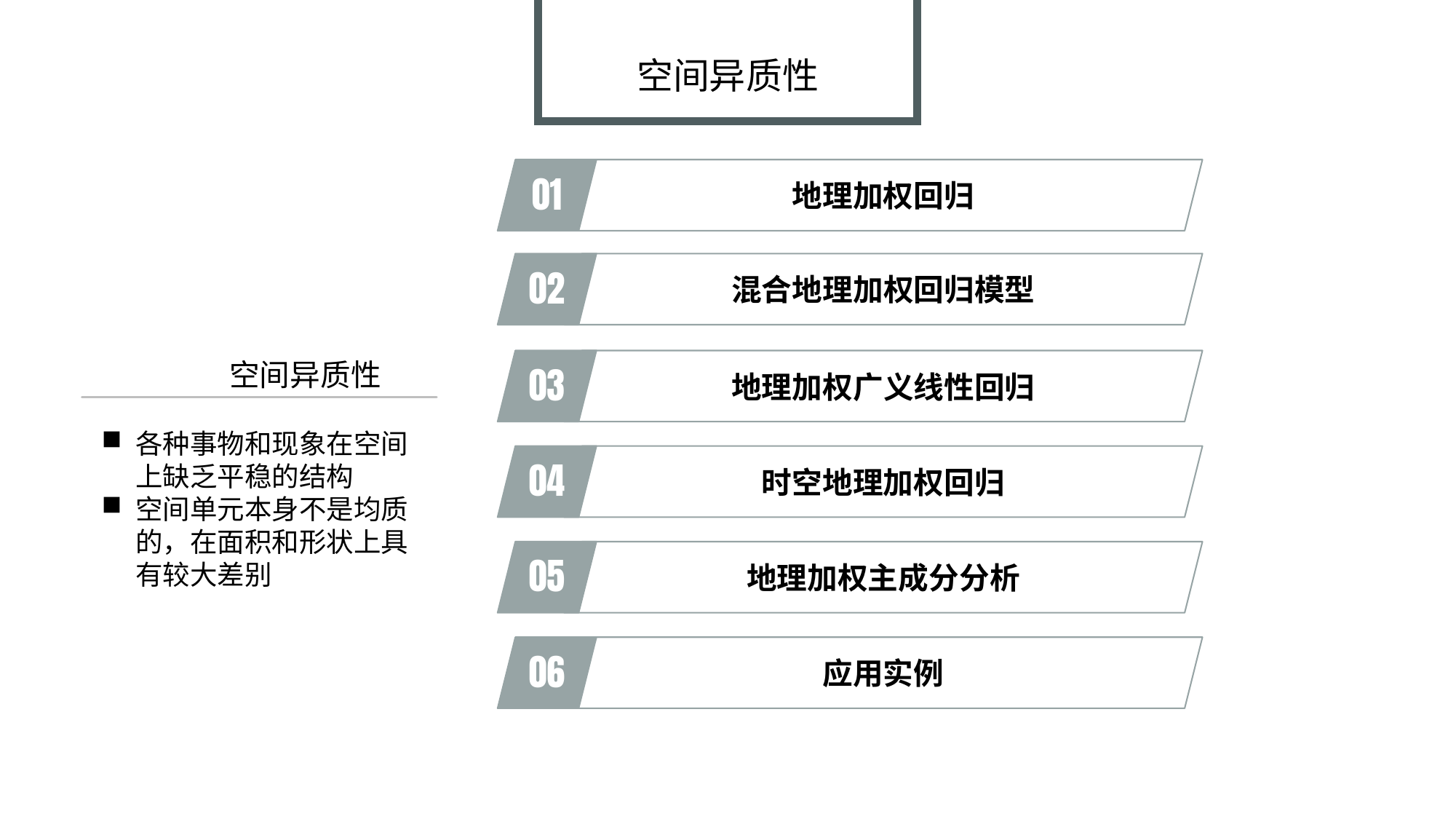

空间异质性
01
地理加权回归
02
混合地理加权回归模型
空间异质性
03
地理加权广义线性回归
各种事物和现象在空间上缺乏平稳的结构
空间单元本身不是均质的，在面积和形状上具有较大差别
04
时空地理加权回归
05
地理加权主成分分析
06
应用实例